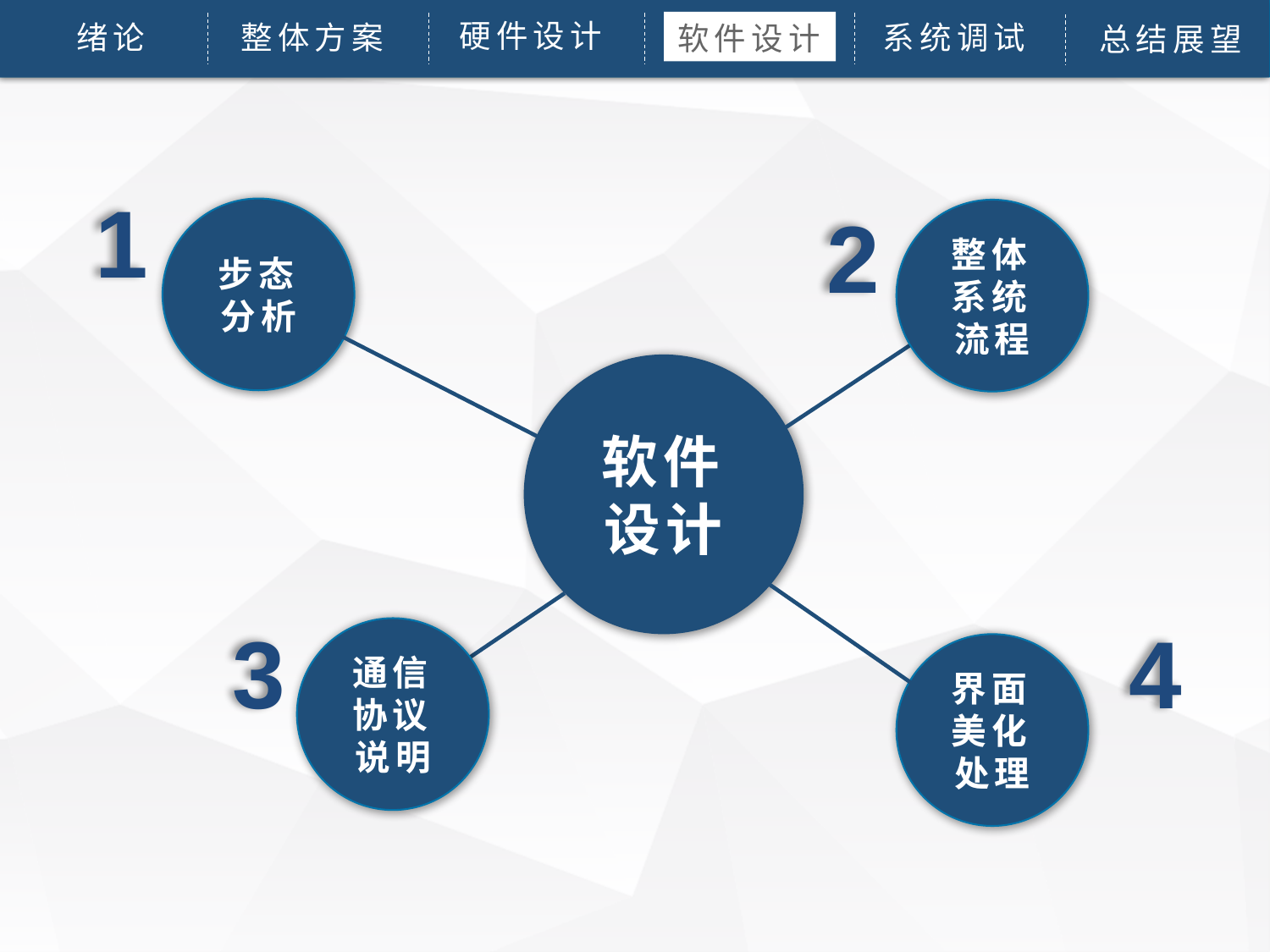

硬件设计

整体方案
系统调试
   绪论
软件设计
论文绪论
研究背景
研究方法
研究结果
问题讨论
论文总结
总结展望

1
2
步态分析
整体系统流程
软件设计
3
4
通信协议说明
界面美化处理